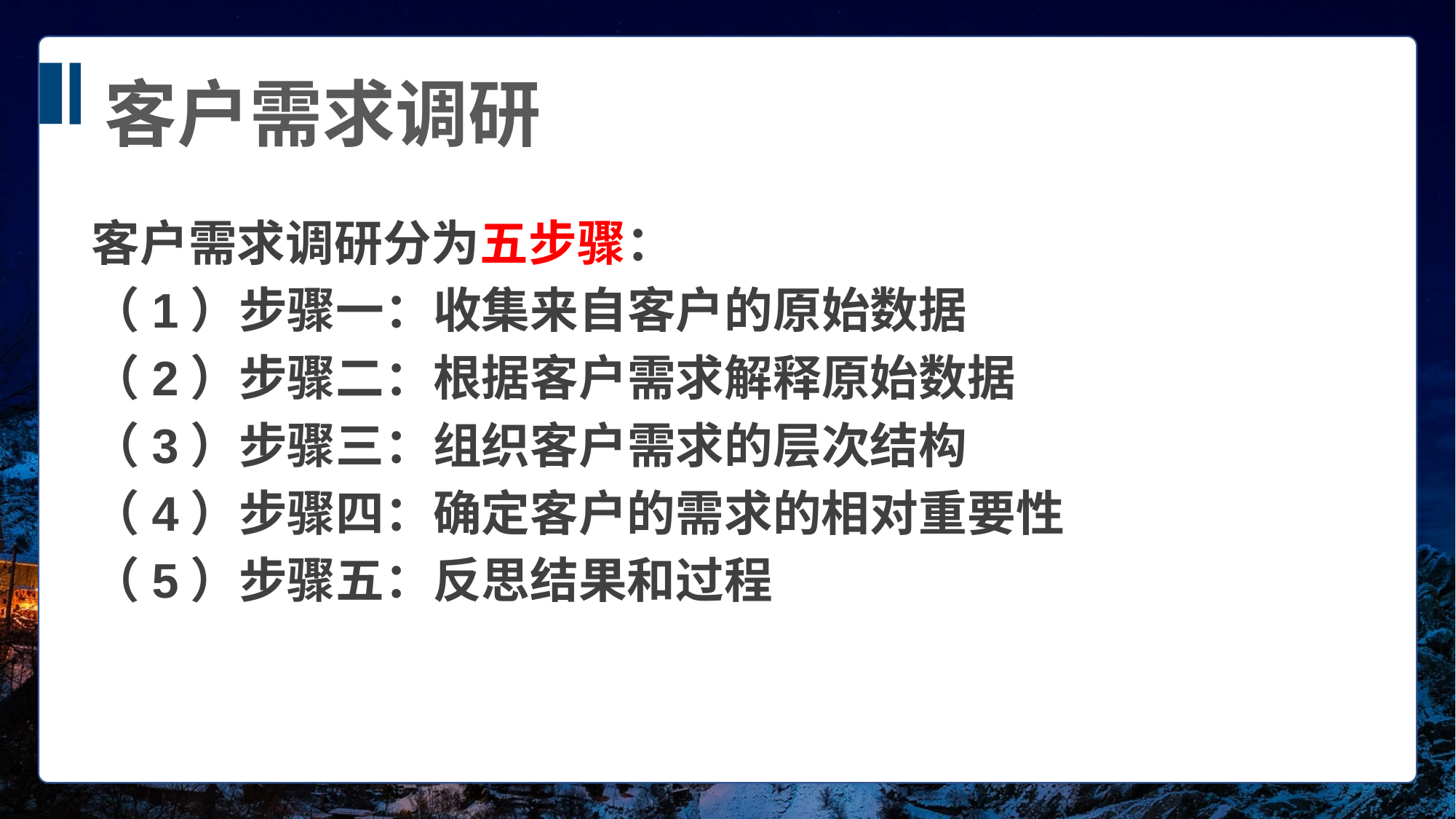

客户需求调研
客户需求调研分为五步骤：
（1）步骤一：收集来自客户的原始数据
（2）步骤二：根据客户需求解释原始数据
（3）步骤三：组织客户需求的层次结构
（4）步骤四：确定客户的需求的相对重要性
（5）步骤五：反思结果和过程